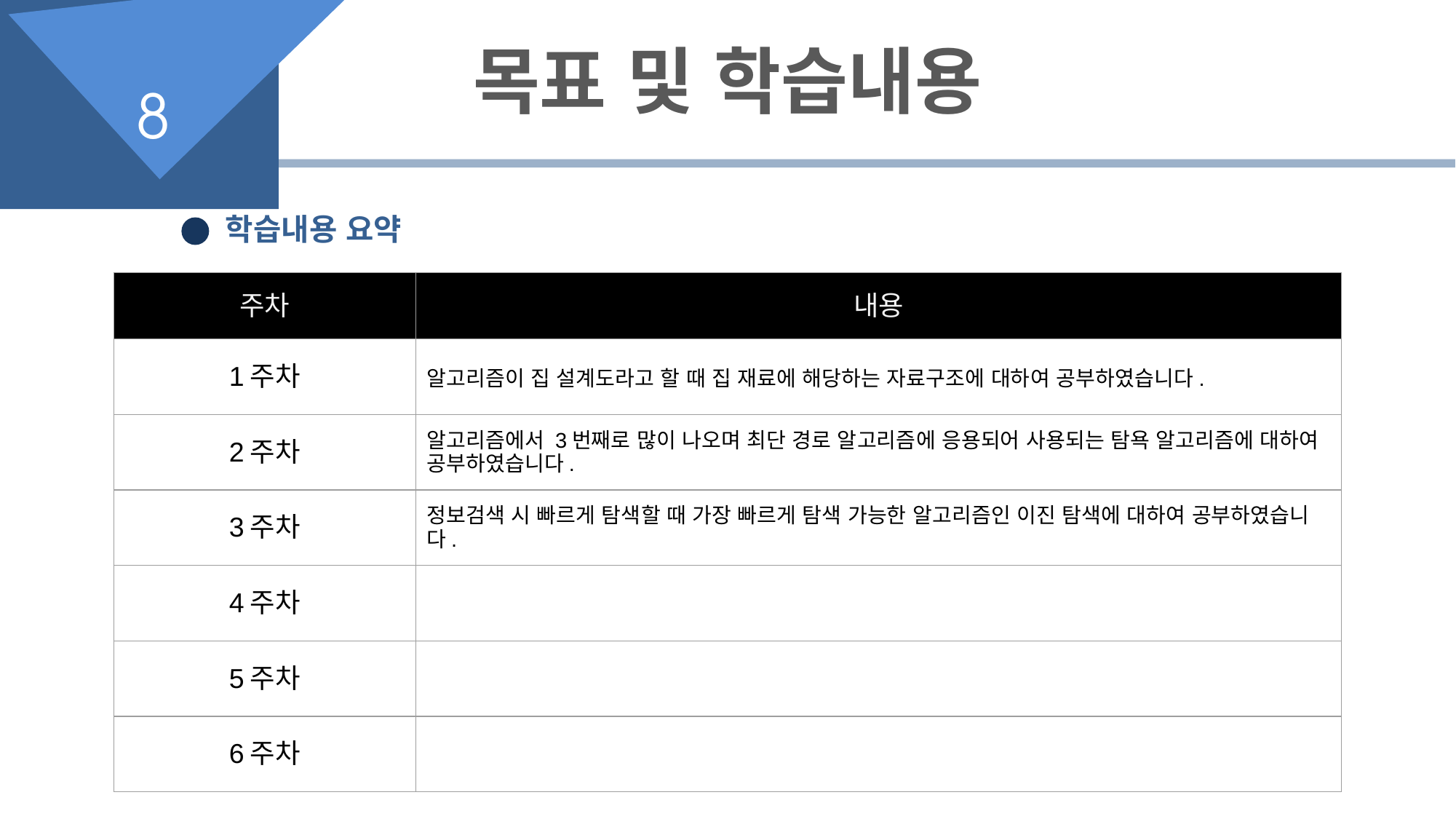

목표 및 학습내용
8

학습내용 요약

| 주차 | 내용 |
| --- | --- |
| 1주차 | 알고리즘이 집 설계도라고 할 때 집 재료에 해당하는 자료구조에 대하여 공부하였습니다. |
| 2주차 | 알고리즘에서 3번째로 많이 나오며 최단 경로 알고리즘에 응용되어 사용되는 탐욕 알고리즘에 대하여 공부하였습니다. |
| 3주차 | 정보검색 시 빠르게 탐색할 때 가장 빠르게 탐색 가능한 알고리즘인 이진 탐색에 대하여 공부하였습니다. |
| 4주차 |  |
| 5주차 |  |
| 6주차 |  |